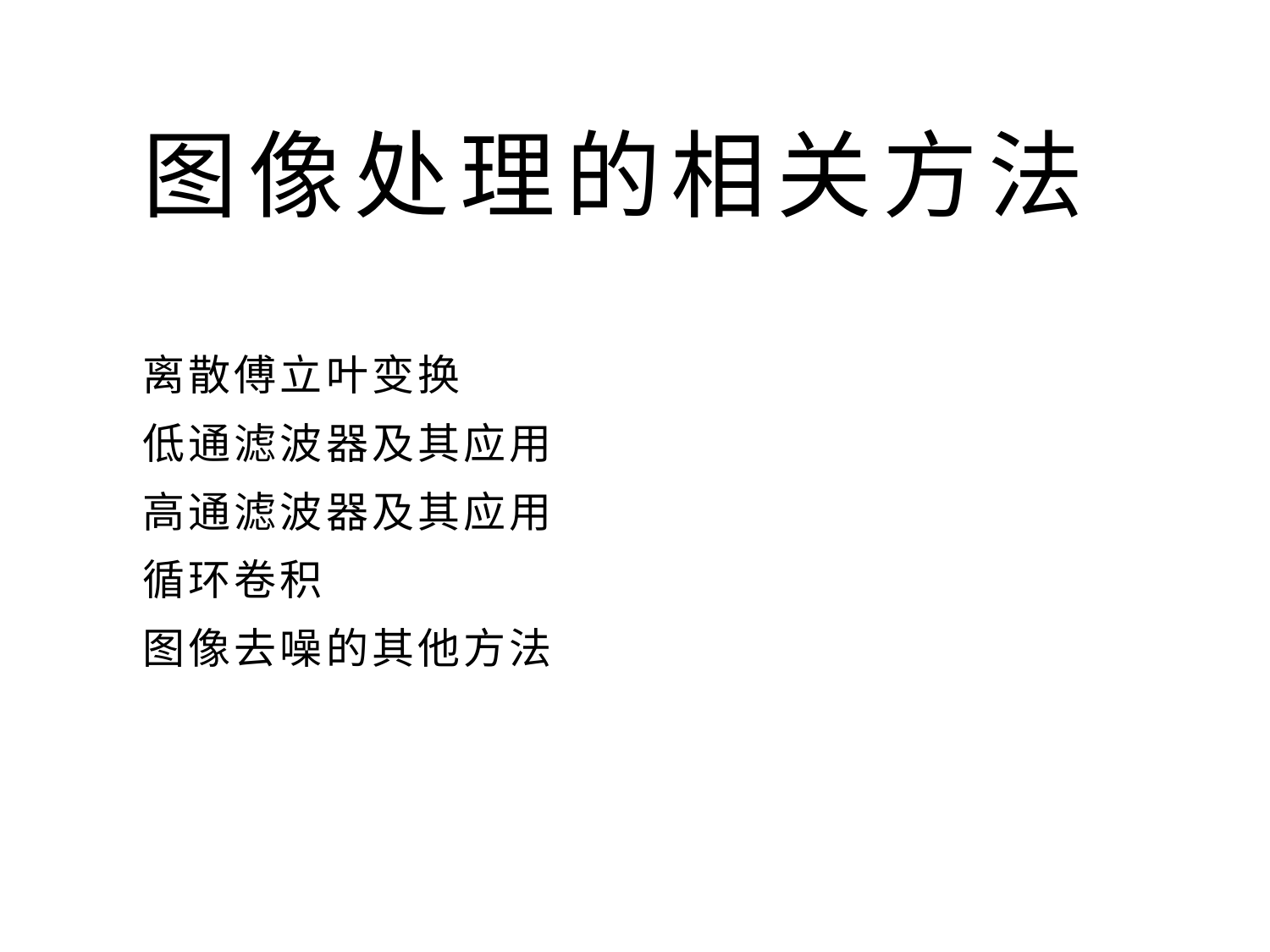

# 图像处理的相关方法
离散傅立叶变换
低通滤波器及其应用
高通滤波器及其应用
循环卷积
图像去噪的其他方法